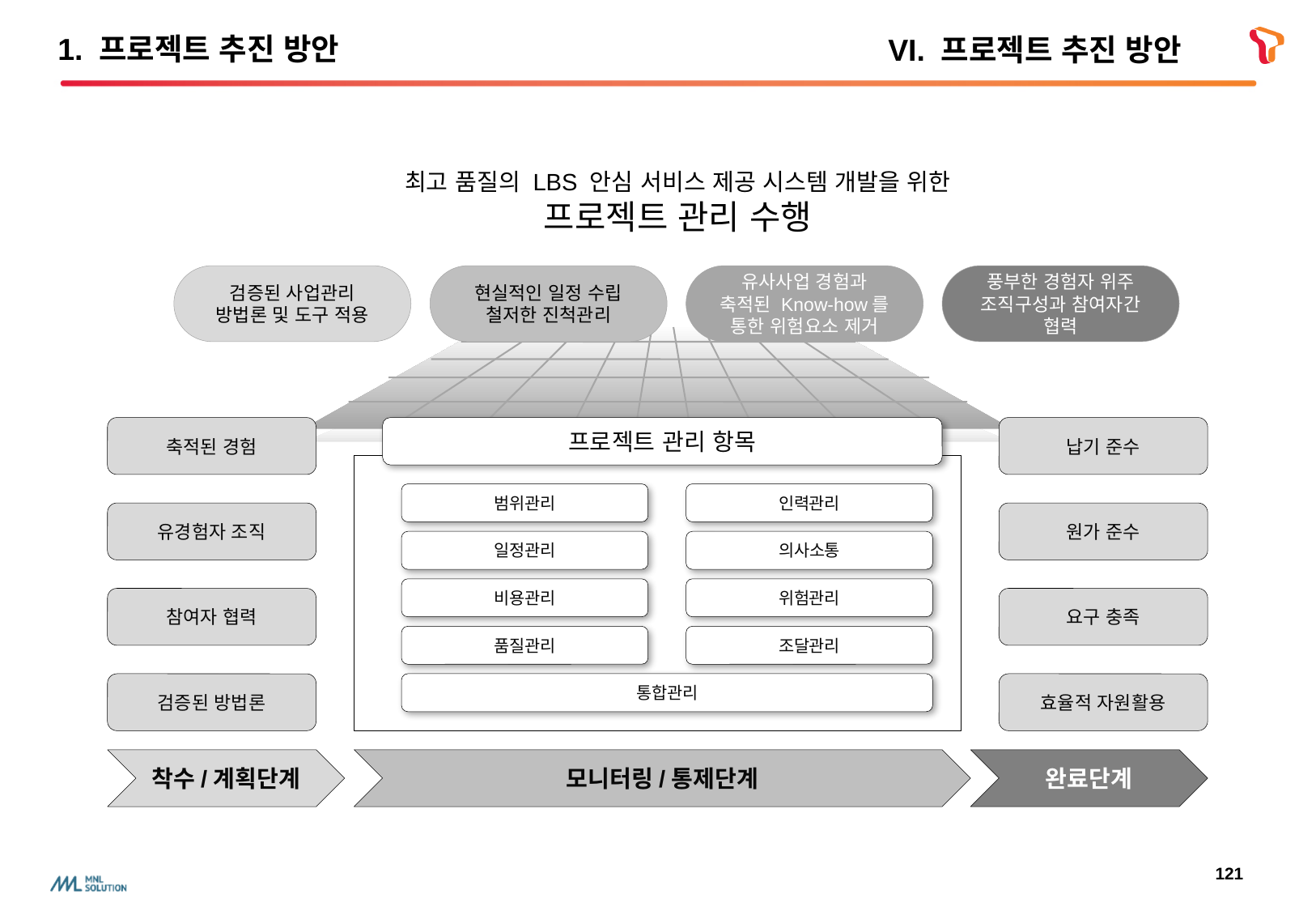

1. 프로젝트 추진 방안
VI. 프로젝트 추진 방안
최고 품질의 LBS 안심 서비스 제공 시스템 개발을 위한
프로젝트 관리 수행
검증된 사업관리
방법론 및 도구 적용
현실적인 일정 수립
철저한 진척관리
유사사업 경험과
축적된 Know-how를
통한 위험요소 제거
풍부한 경험자 위주
조직구성과 참여자간
협력

축적된 경험
프로젝트 관리 항목
납기 준수

범위관리
인력관리
유경험자 조직
원가 준수
일정관리
의사소통
비용관리
위험관리
참여자 협력
요구 충족
품질관리
조달관리
검증된 방법론
통합관리
효율적 자원활용
착수/계획단계
모니터링/통제단계
완료단계